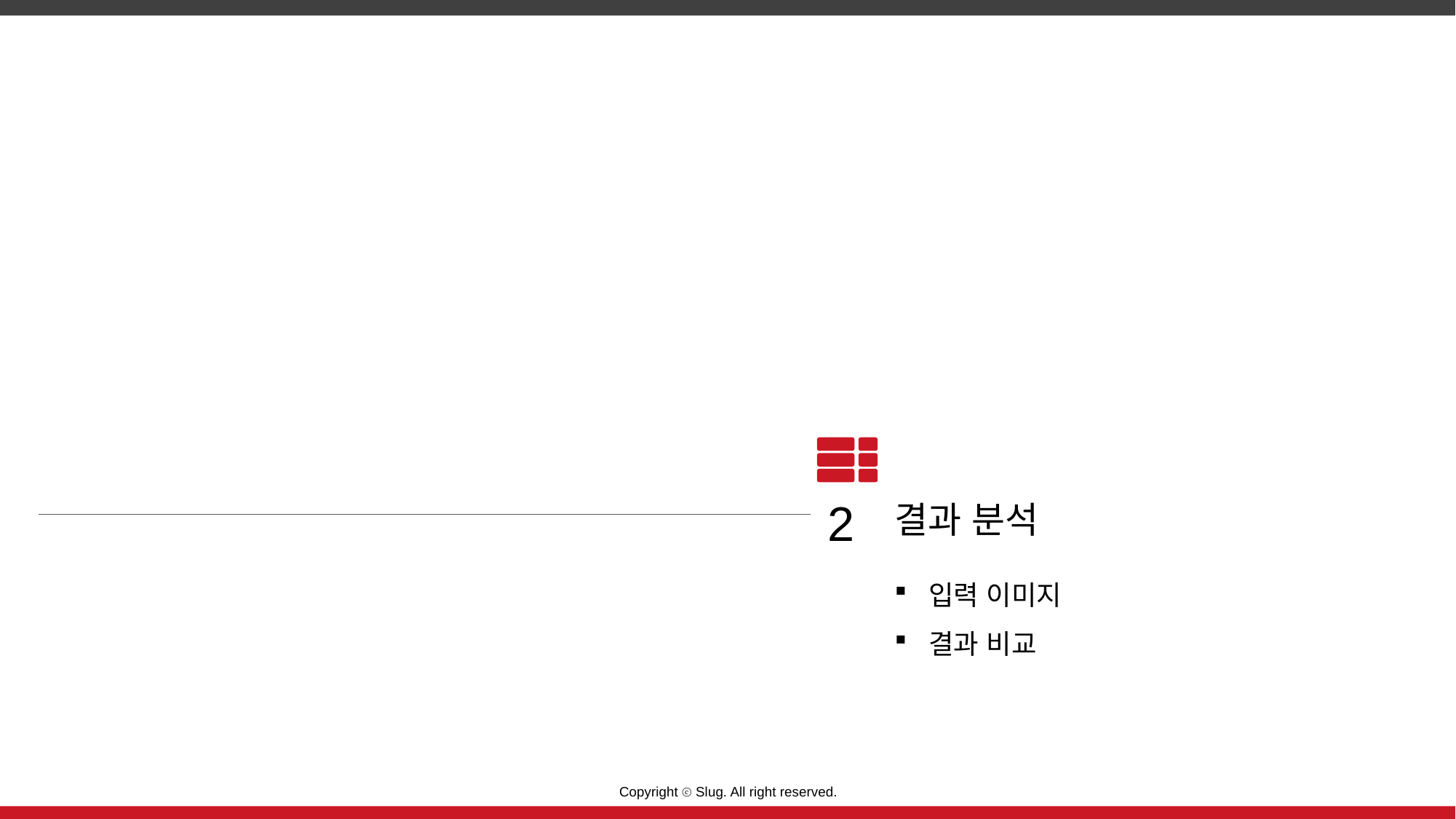

2
결과 분석
입력 이미지
결과 비교